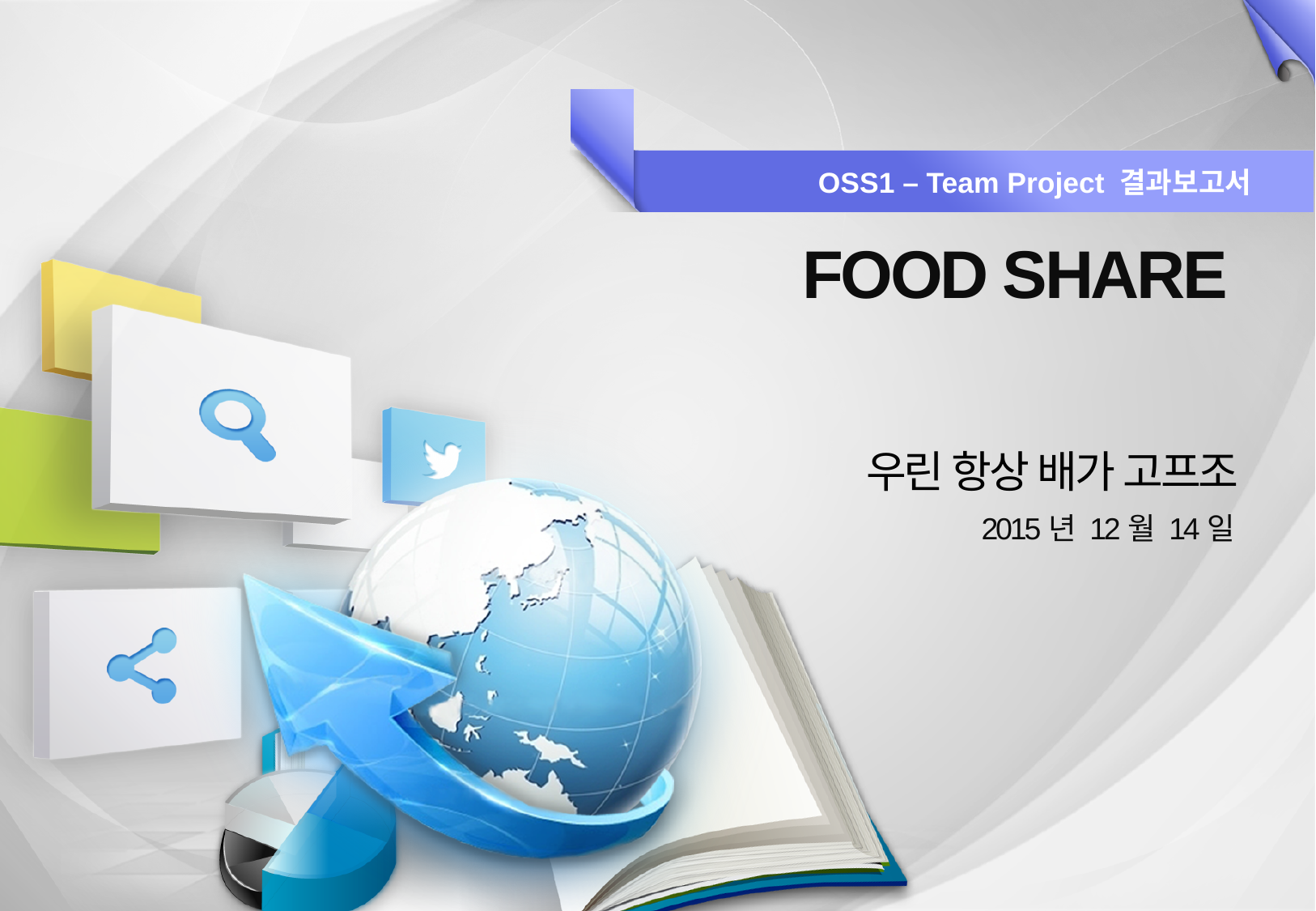

OSS1 – Team Project 결과보고서
# FOOD SHARE
우린 항상 배가 고프조
2015년 12월 14일